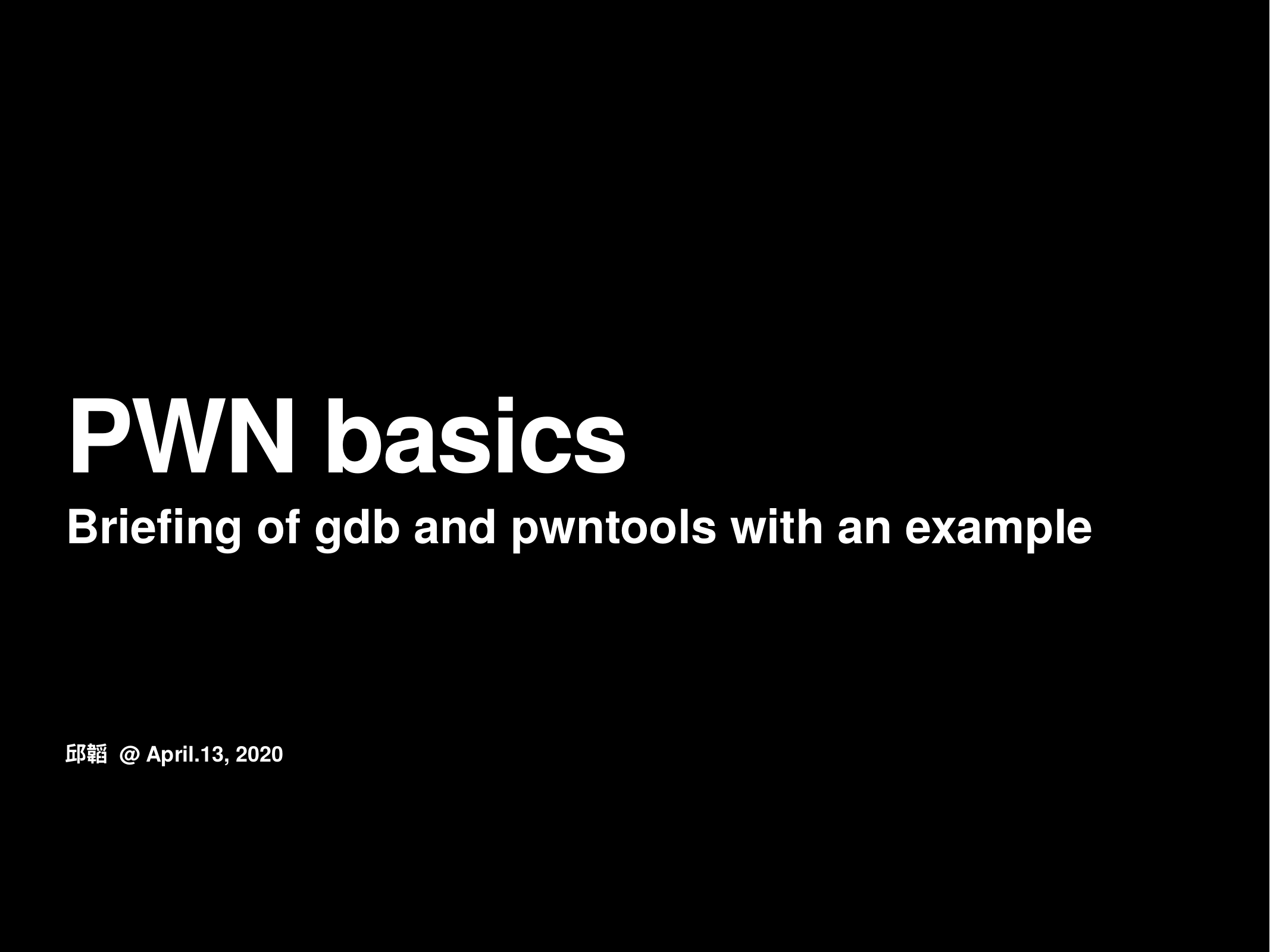

# PWN basics
Briefing of gdb and pwntools with an example
邱韜 @ April.13, 2020